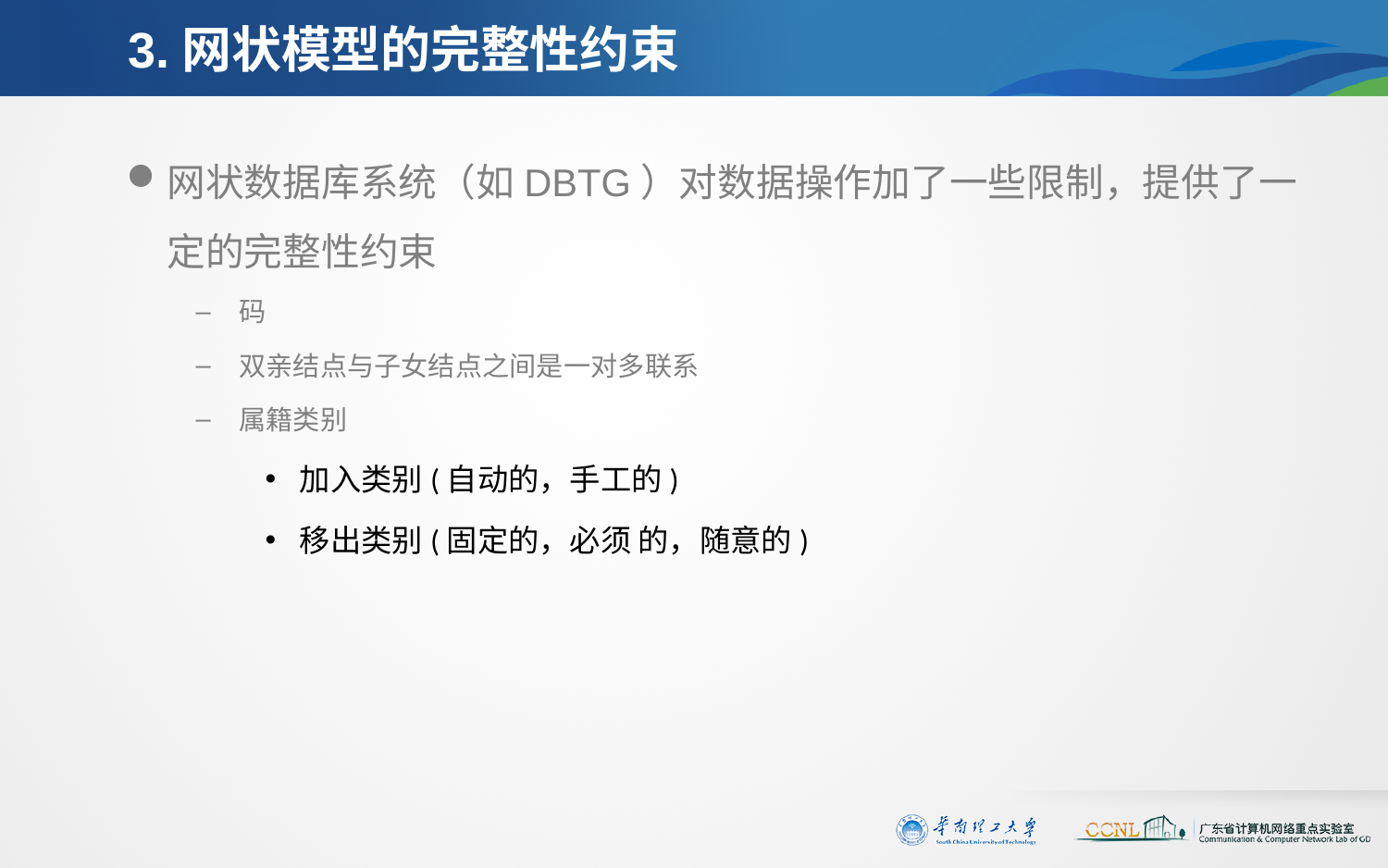

# 3.网状模型的完整性约束
网状数据库系统（如DBTG）对数据操作加了一些限制，提供了一定的完整性约束
码
双亲结点与子女结点之间是一对多联系
属籍类别
加入类别(自动的，手工的)
移出类别(固定的，必须 的，随意的)